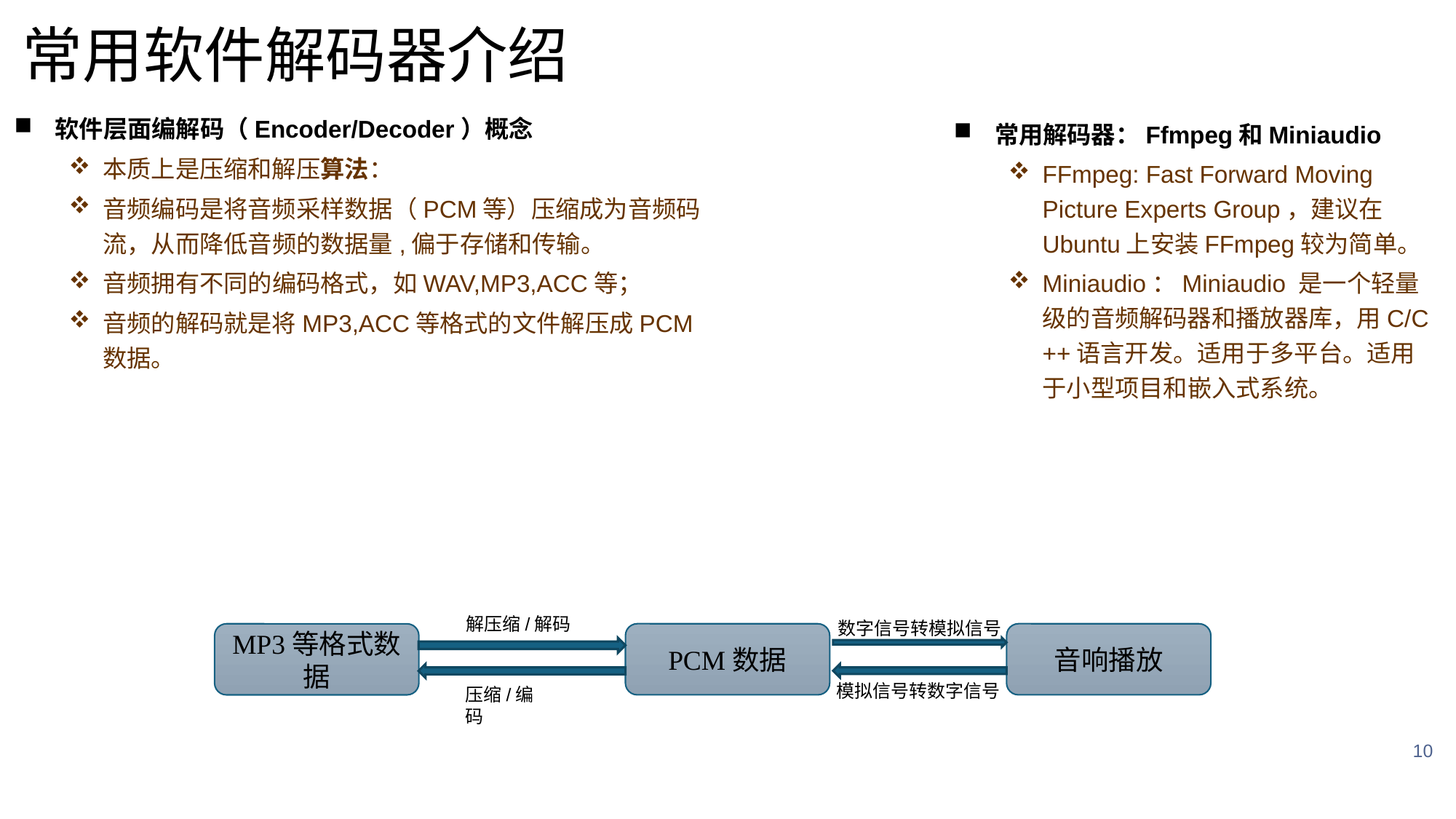

# 常用软件解码器介绍
软件层面编解码（Encoder/Decoder）概念
本质上是压缩和解压算法：
音频编码是将音频采样数据（PCM等）压缩成为音频码流，从而降低音频的数据量,偏于存储和传输。
音频拥有不同的编码格式，如WAV,MP3,ACC等；
音频的解码就是将MP3,ACC等格式的文件解压成PCM数据。
常用解码器：Ffmpeg和Miniaudio
FFmpeg: Fast Forward Moving Picture Experts Group，建议在Ubuntu上安装FFmpeg较为简单。
Miniaudio：Miniaudio 是一个轻量级的音频解码器和播放器库，用C/C++语言开发。适用于多平台。适用于小型项目和嵌入式系统。

解压缩/解码
数字信号转模拟信号
音响播放
PCM数据
MP3等格式数据

模拟信号转数字信号
压缩/编码
10